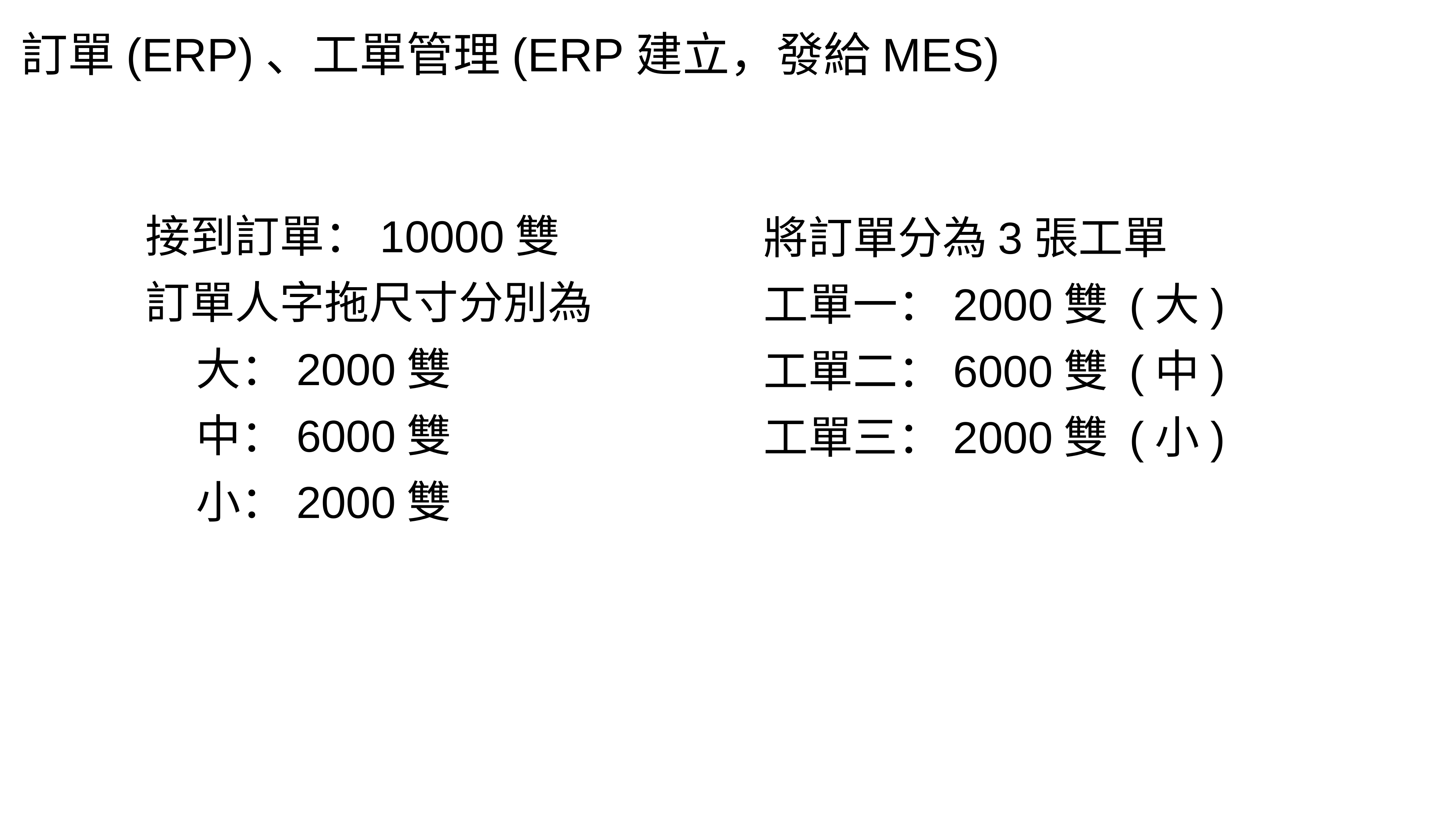

訂單(ERP)、工單管理(ERP建立，發給MES)
接到訂單：10000雙
訂單人字拖尺寸分別為
    大：2000雙
    中：6000雙
    小：2000雙
將訂單分為3張工單
工單一：2000雙 (大)
工單二：6000雙 (中)
工單三：2000雙 (小)